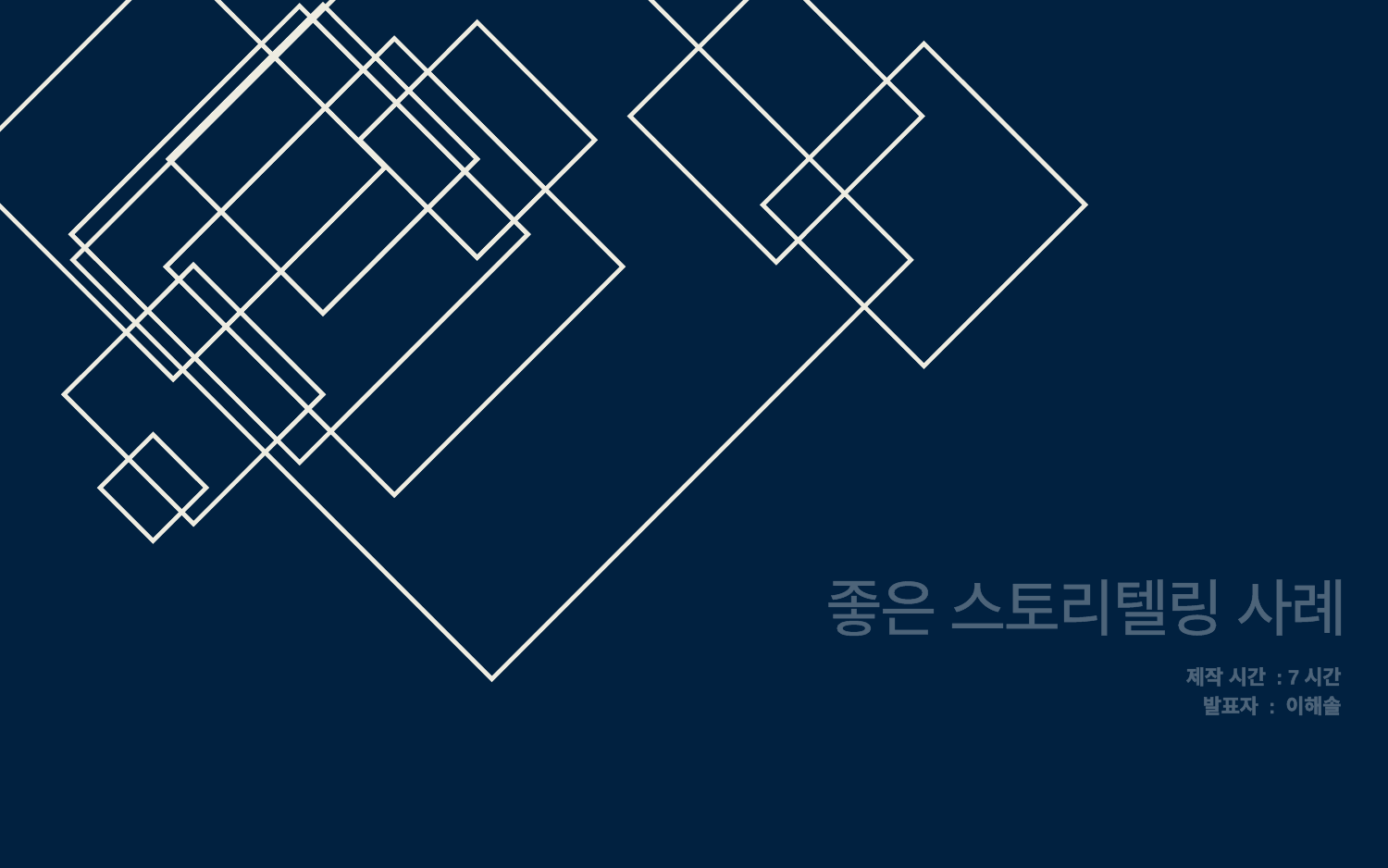

좋은 스토리텔링 사례
제작 시간 : 7시간
발표자 : 이해솔